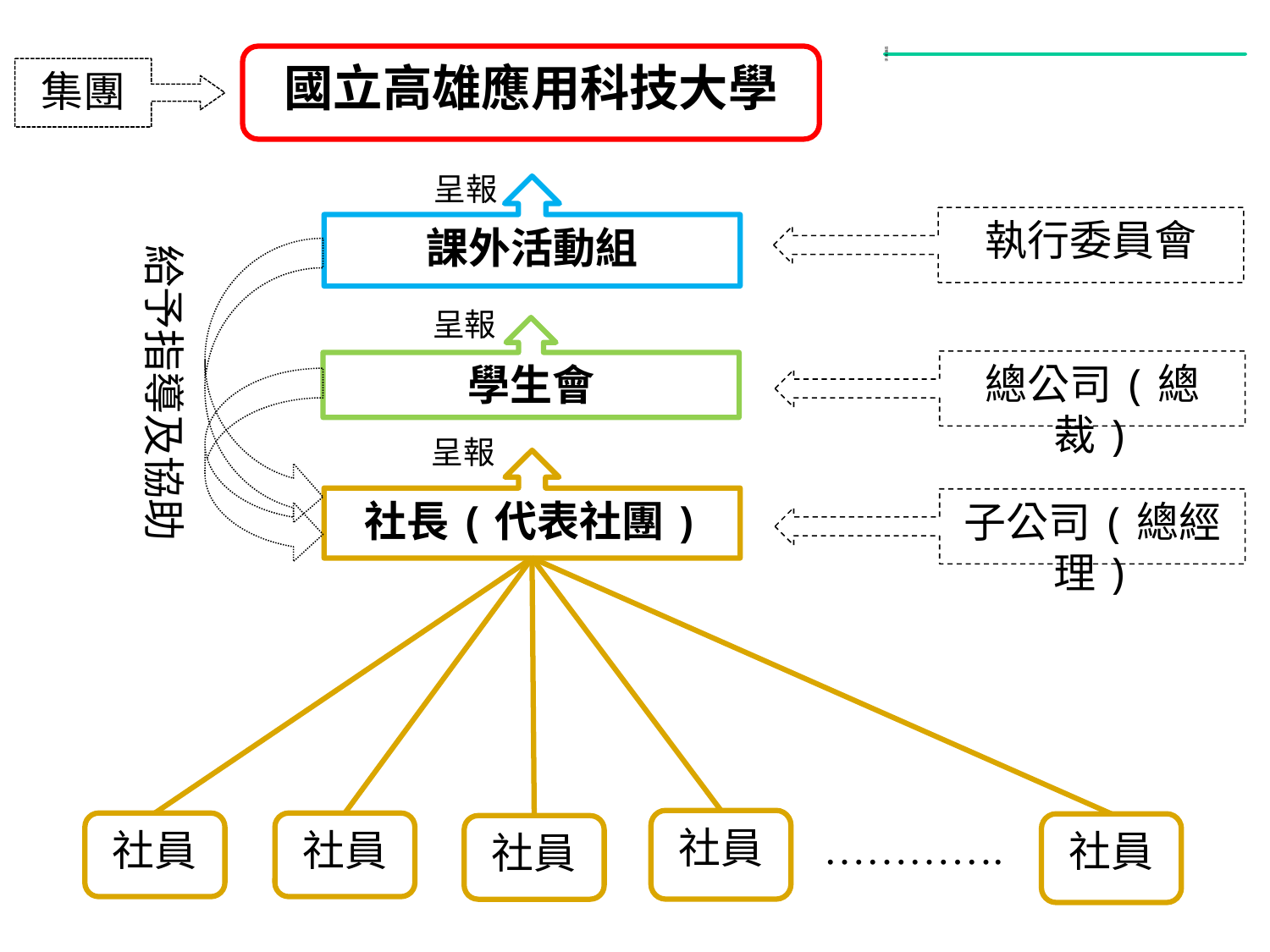

組織關係
國立高雄應用科技大學
集團
呈報
課外活動組
執行委員會
給予指導及協助

呈報
學生會
總公司(總裁)

呈報
社長(代表社團)
子公司(總經理)
社員

社員
社員

社員

社員

………….